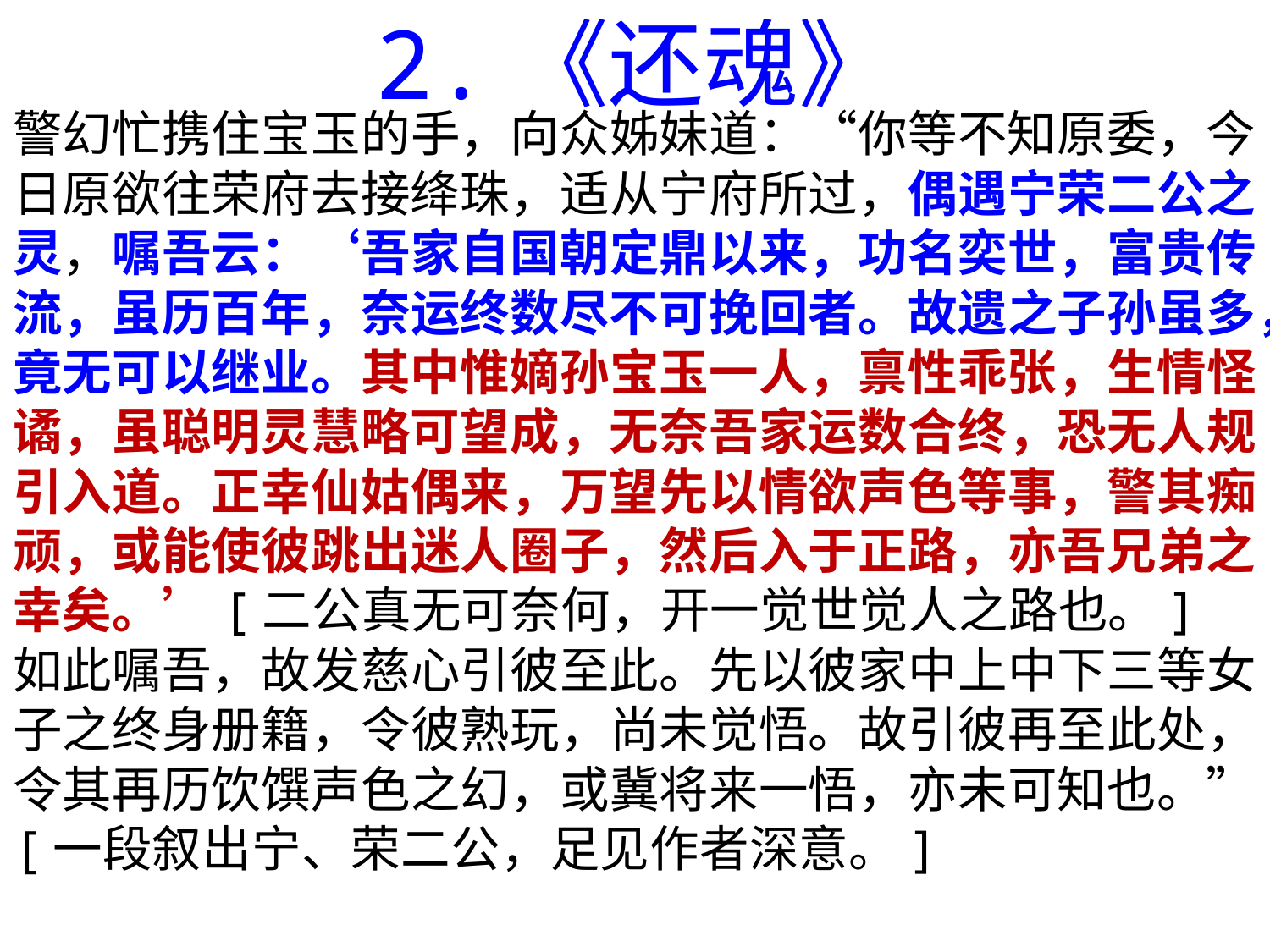

# 2.《还魂》
警幻忙携住宝玉的手，向众姊妹道：“你等不知原委，今日原欲往荣府去接绛珠，适从宁府所过，偶遇宁荣二公之灵，嘱吾云：‘吾家自国朝定鼎以来，功名奕世，富贵传流，虽历百年，奈运终数尽不可挽回者。故遗之子孙虽多，竟无可以继业。其中惟嫡孙宝玉一人，禀性乖张，生情怪谲，虽聪明灵慧略可望成，无奈吾家运数合终，恐无人规引入道。正幸仙姑偶来，万望先以情欲声色等事，警其痴顽，或能使彼跳出迷人圈子，然后入于正路，亦吾兄弟之幸矣。’[二公真无可奈何，开一觉世觉人之路也。]如此嘱吾，故发慈心引彼至此。先以彼家中上中下三等女子之终身册籍，令彼熟玩，尚未觉悟。故引彼再至此处，令其再历饮馔声色之幻，或冀将来一悟，亦未可知也。”[一段叙出宁、荣二公，足见作者深意。]